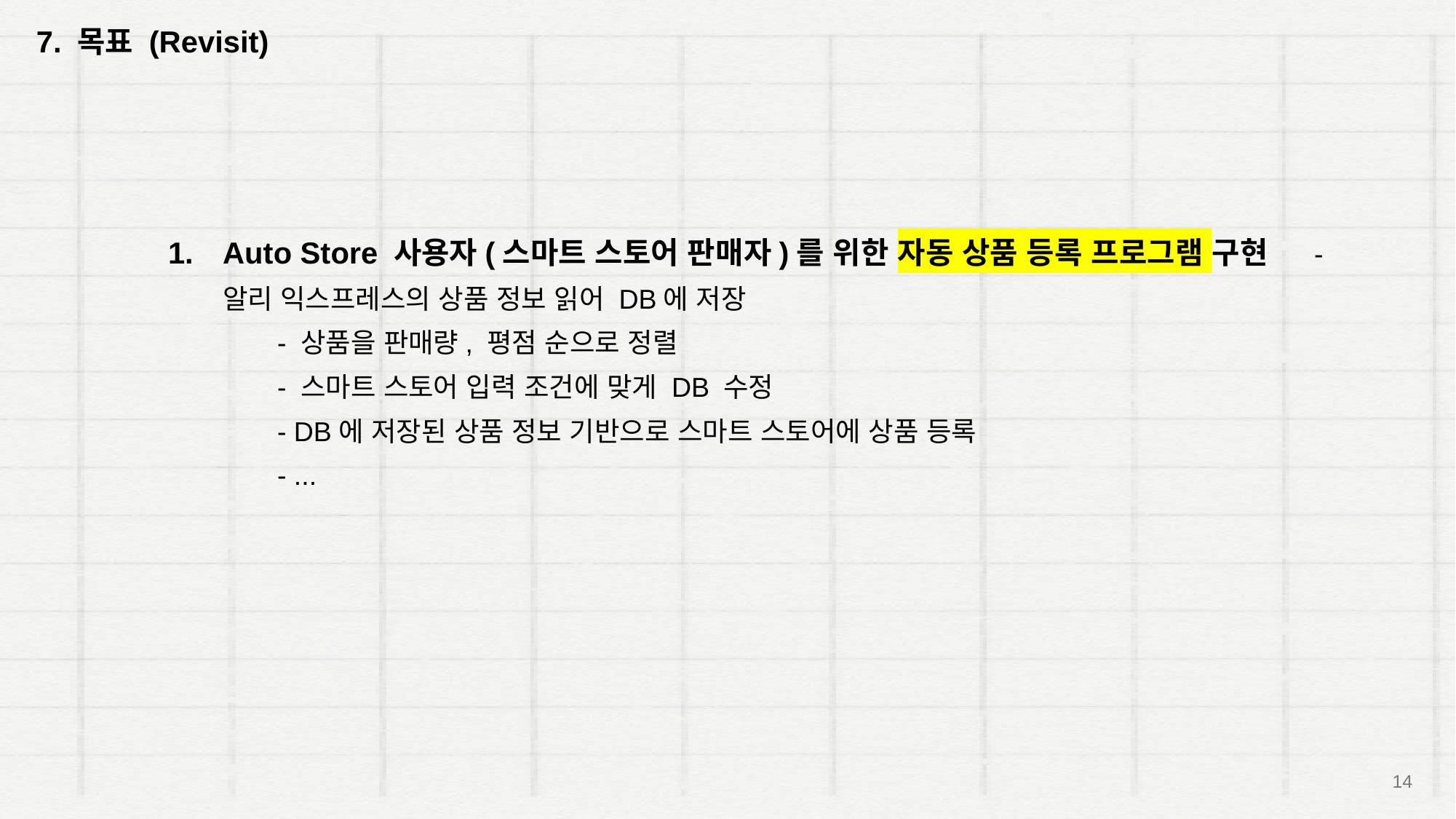

7. 목표 (Revisit)
Auto Store 사용자(스마트 스토어 판매자)를 위한 자동 상품 등록 프로그램 구현	- 알리 익스프레스의 상품 정보 읽어 DB에 저장
	- 상품을 판매량, 평점 순으로 정렬
	- 스마트 스토어 입력 조건에 맞게 DB 수정
	- DB에 저장된 상품 정보 기반으로 스마트 스토어에 상품 등록
	- ...

14